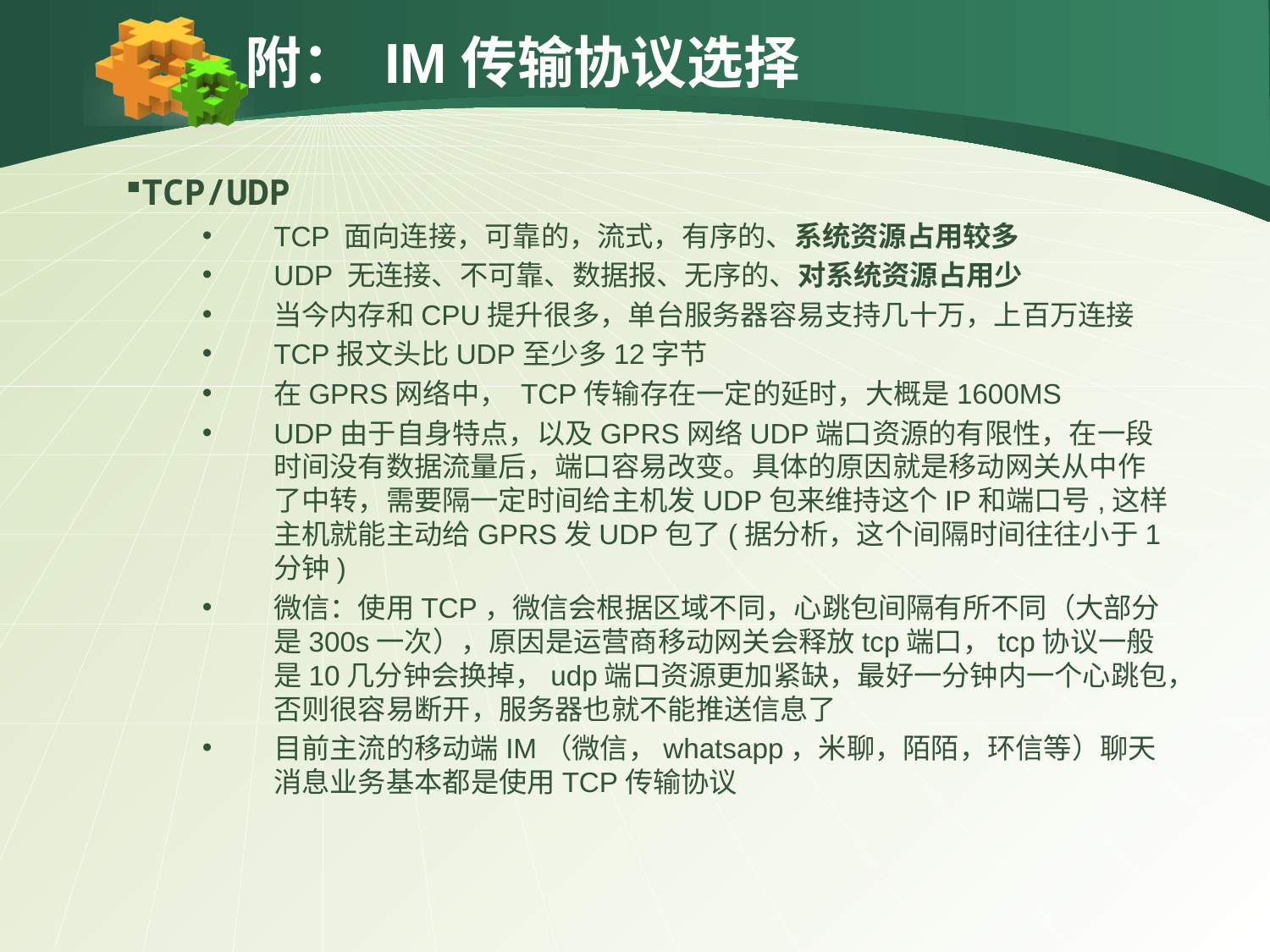

附： IM传输协议选择
TCP/UDP
TCP 面向连接，可靠的，流式，有序的、系统资源占用较多
UDP 无连接、不可靠、数据报、无序的、对系统资源占用少
当今内存和CPU提升很多，单台服务器容易支持几十万，上百万连接
TCP报文头比UDP至少多12字节
在GPRS网络中， TCP传输存在一定的延时，大概是1600MS
UDP由于自身特点，以及GPRS网络UDP端口资源的有限性，在一段时间没有数据流量后，端口容易改变。具体的原因就是移动网关从中作了中转，需要隔一定时间给主机发UDP包来维持这个IP和端口号,这样主机就能主动给GPRS发UDP包了(据分析，这个间隔时间往往小于1分钟)
微信：使用TCP，微信会根据区域不同，心跳包间隔有所不同（大部分是300s一次），原因是运营商移动网关会释放tcp端口，tcp协议一般是10几分钟会换掉，udp端口资源更加紧缺，最好一分钟内一个心跳包，否则很容易断开，服务器也就不能推送信息了
目前主流的移动端IM（微信，whatsapp，米聊，陌陌，环信等）聊天消息业务基本都是使用TCP传输协议